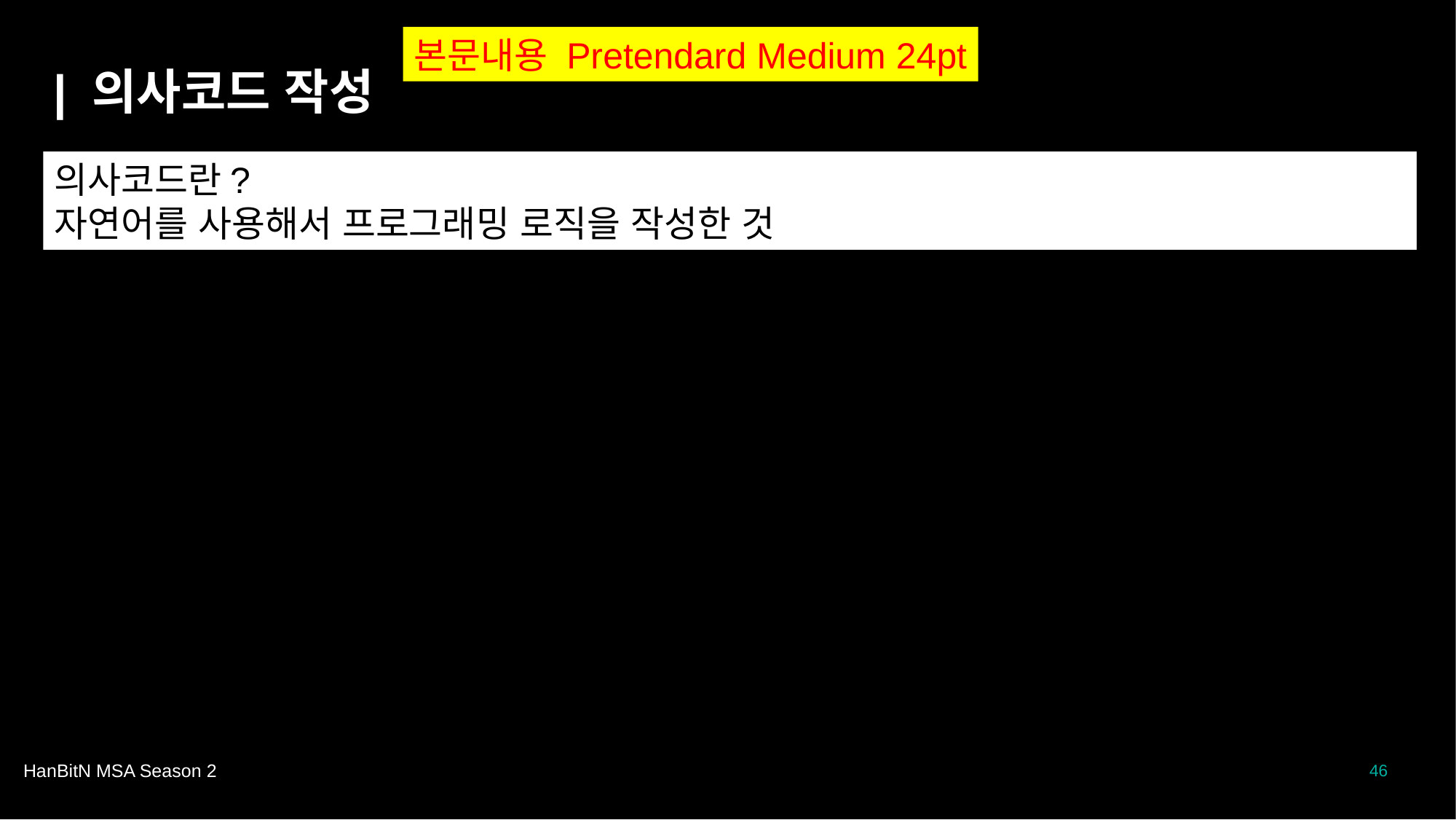

본문내용 Pretendard Medium 24pt
| 의사코드 작성
의사코드란?
자연어를 사용해서 프로그래밍 로직을 작성한 것